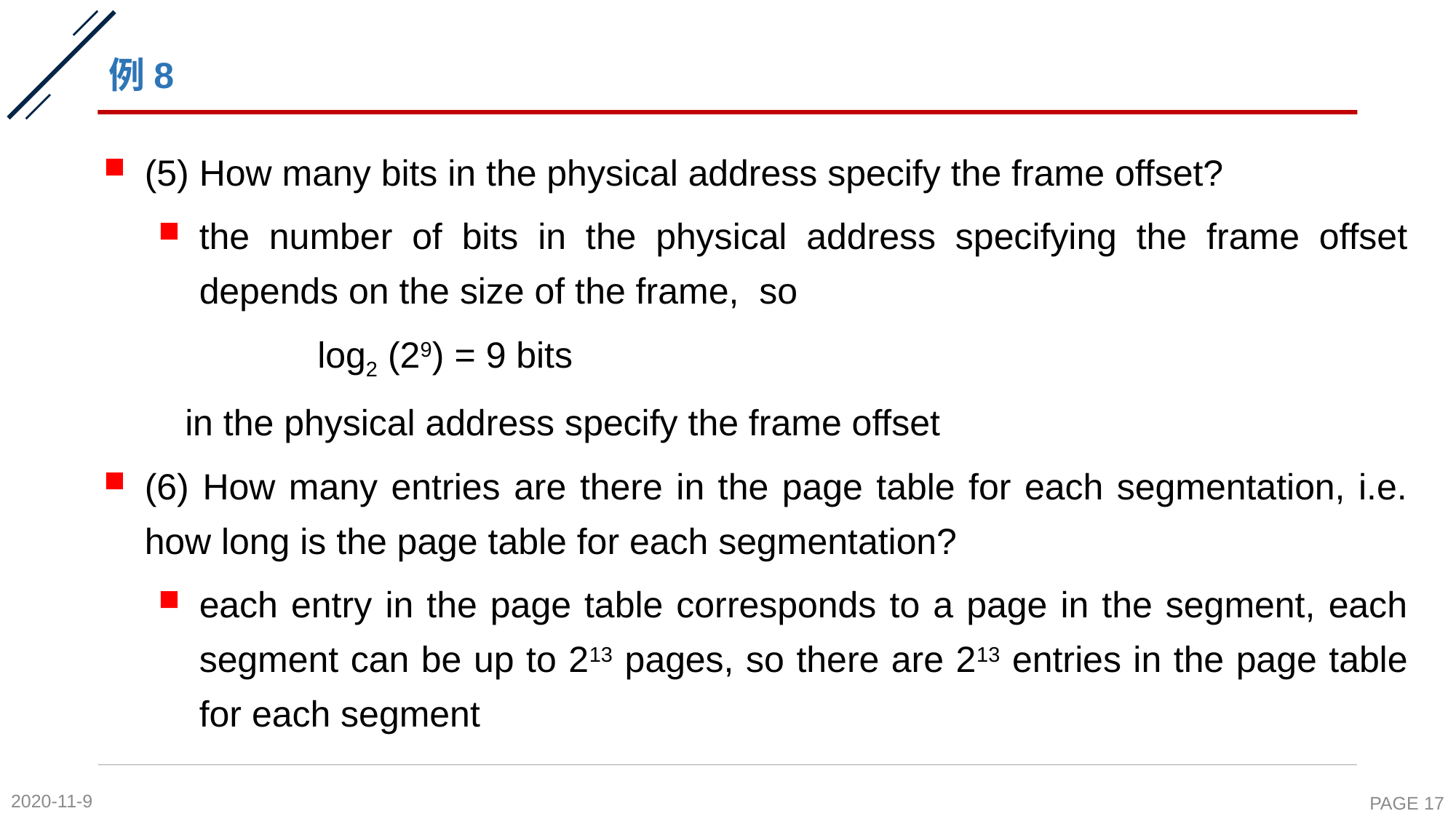

# 例8
(5) How many bits in the physical address specify the frame offset?
the number of bits in the physical address specifying the frame offset depends on the size of the frame,  so
                     log2 (29) = 9 bits
        in the physical address specify the frame offset
(6) How many entries are there in the page table for each segmentation, i.e. how long is the page table for each segmentation?
each entry in the page table corresponds to a page in the segment, each segment can be up to 213 pages, so there are 213 entries in the page table for each segment
2020-11-9
PAGE 17